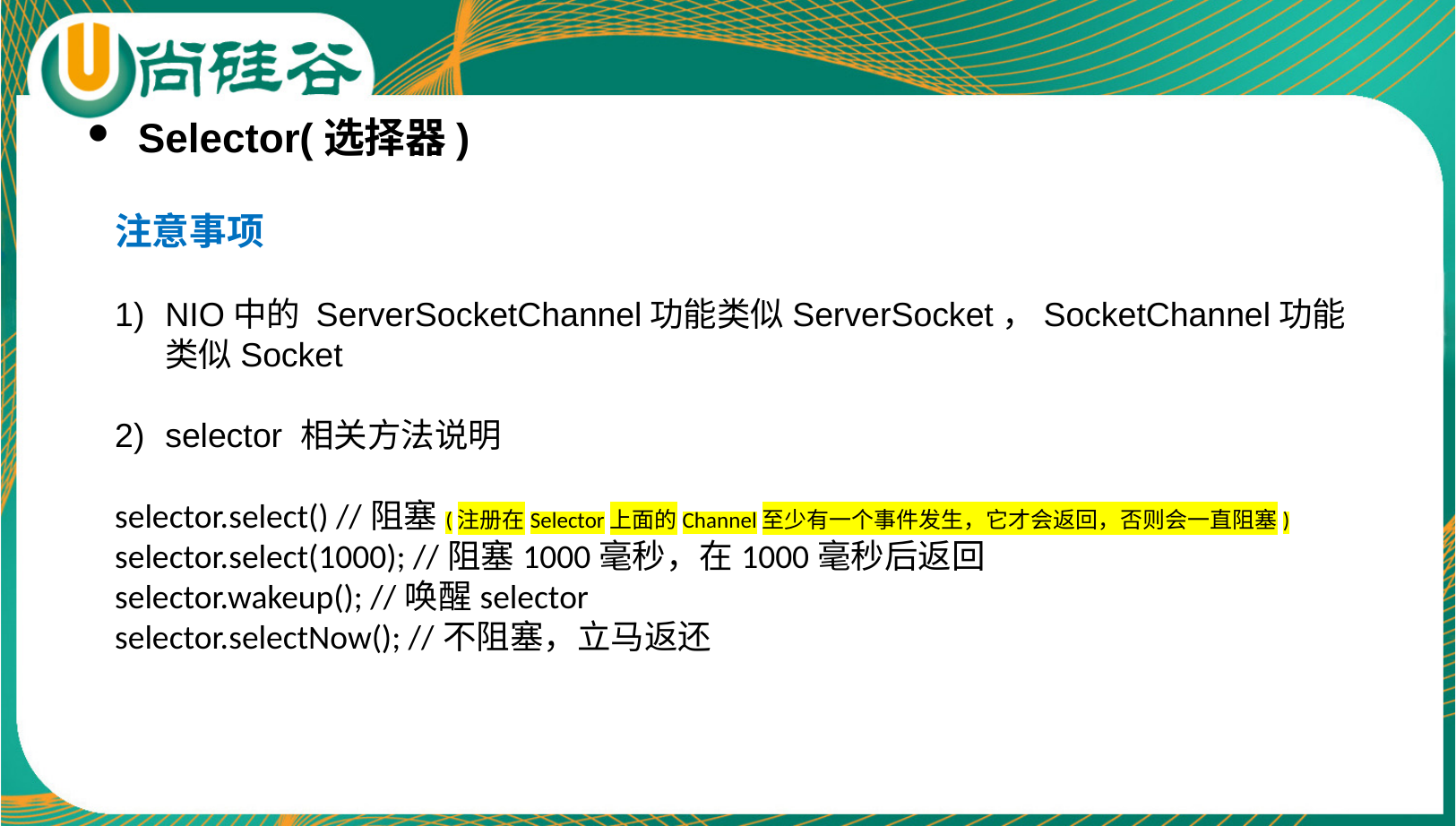

Selector(选择器)
注意事项

NIO中的 ServerSocketChannel功能类似ServerSocket，SocketChannel功能类似Socket

selector 相关方法说明

selector.select() //阻塞(注册在Selector上面的Channel至少有一个事件发生，它才会返回，否则会一直阻塞)
selector.select(1000); //阻塞1000毫秒，在1000毫秒后返回
selector.wakeup(); //唤醒selector
selector.selectNow(); //不阻塞，立马返还